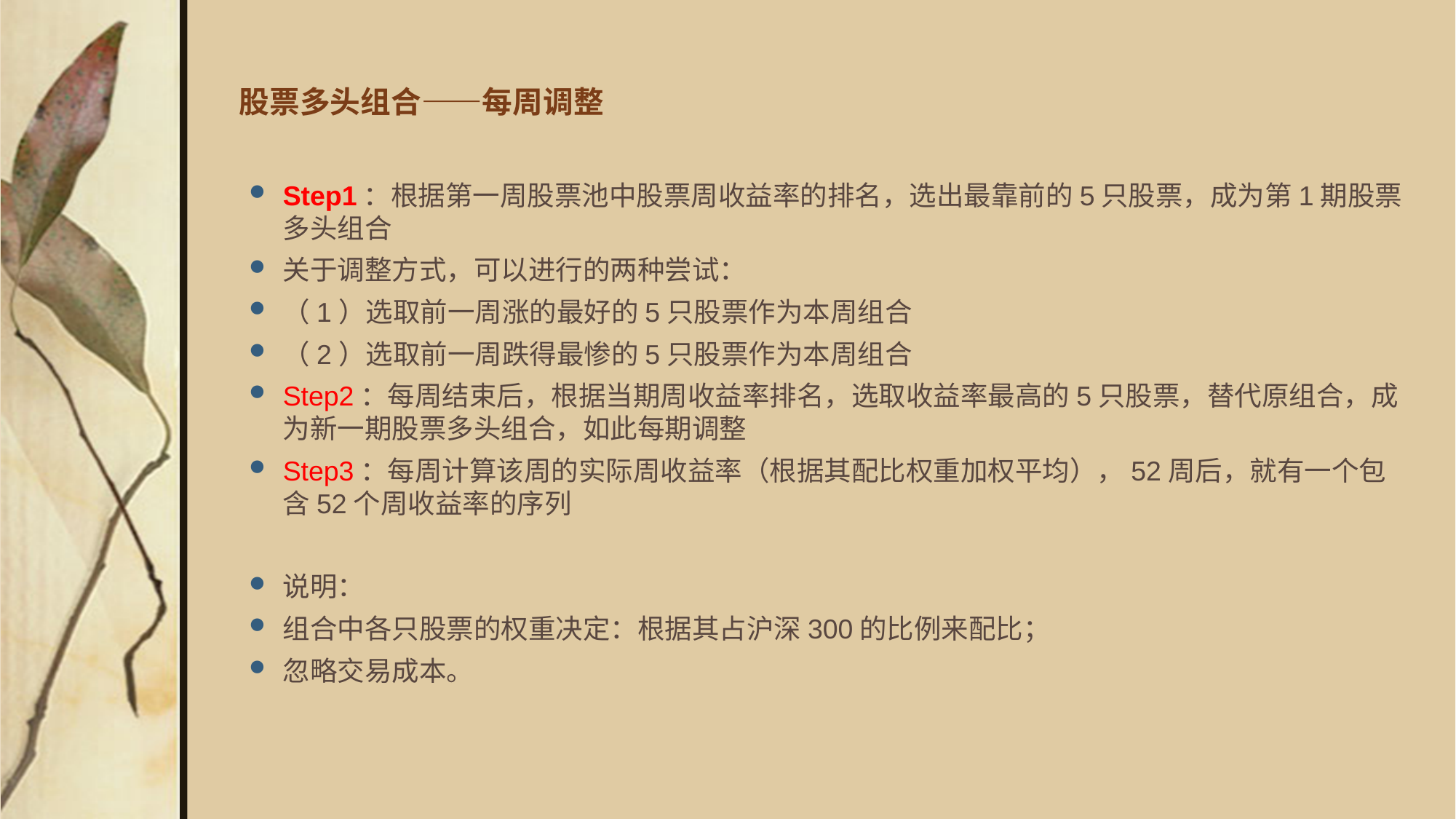

# 股票多头组合——每周调整
Step1：根据第一周股票池中股票周收益率的排名，选出最靠前的5只股票，成为第1期股票多头组合
关于调整方式，可以进行的两种尝试：
（1）选取前一周涨的最好的5只股票作为本周组合
（2）选取前一周跌得最惨的5只股票作为本周组合
Step2：每周结束后，根据当期周收益率排名，选取收益率最高的5只股票，替代原组合，成为新一期股票多头组合，如此每期调整
Step3：每周计算该周的实际周收益率（根据其配比权重加权平均），52周后，就有一个包含52个周收益率的序列

说明：
组合中各只股票的权重决定：根据其占沪深300的比例来配比；
忽略交易成本。